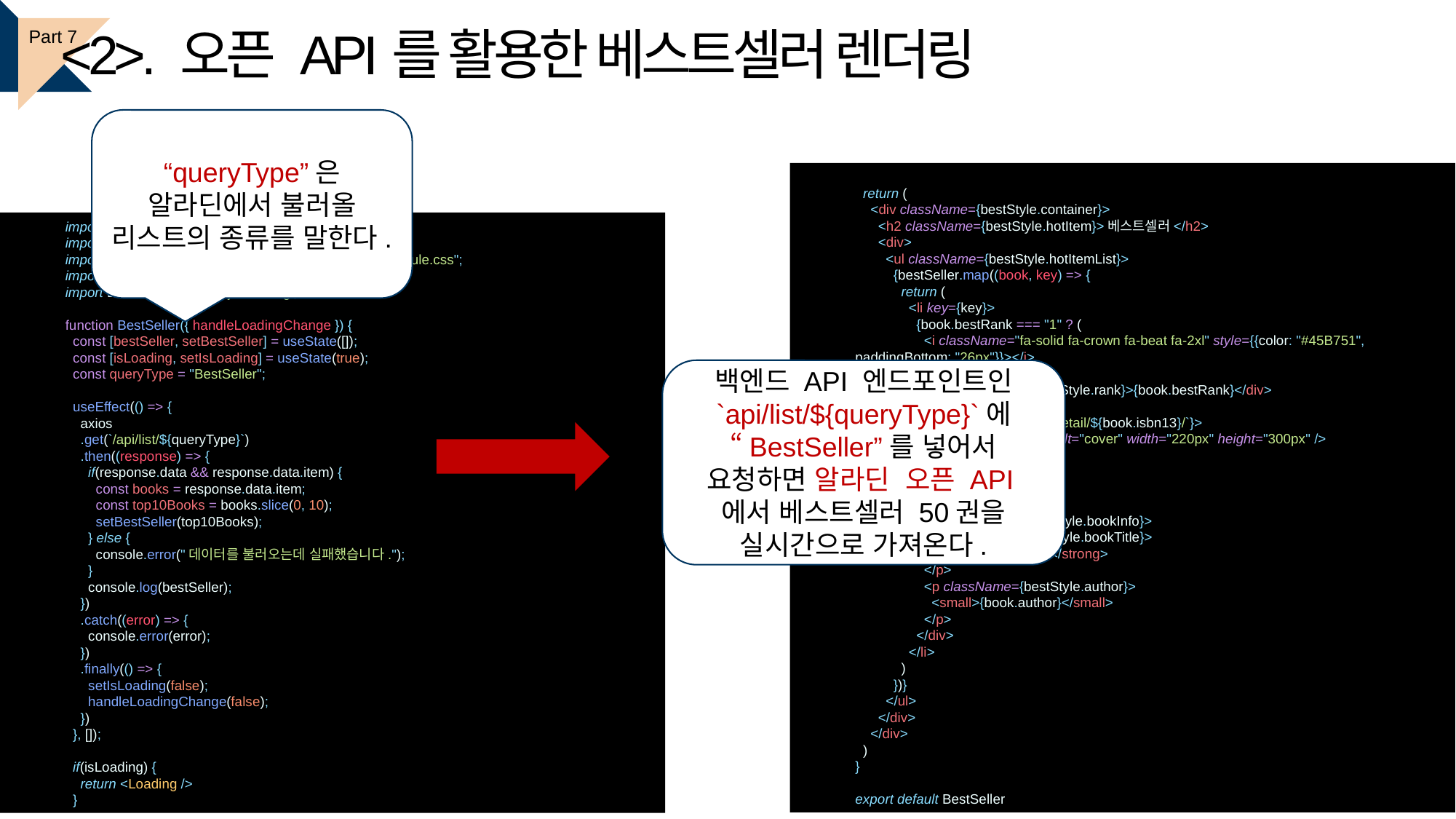

<2>. 오픈 API를 활용한 베스트셀러 렌더링

Part 7
“queryType”은 알라딘에서 불러올 리스트의 종류를 말한다.
  return (
    <div className={bestStyle.container}>
      <h2 className={bestStyle.hotItem}>베스트셀러</h2>
      <div>
        <ul className={bestStyle.hotItemList}>
          {bestSeller.map((book, key) => {
            return (
              <li key={key}>
                {book.bestRank === "1" ? (
                  <i className="fa-solid fa-crown fa-beat fa-2xl" style={{color: "#45B751", paddingBottom: "26px"}}></i>
                ) : (
                  <div className={bestStyle.rank}>{book.bestRank}</div>
                )}
                <Link to={`/home/bookdetail/${book.isbn13}/`}>
                <img src={book.cover} alt="cover" width="220px" height="300px" />
                </Link>
                <br />
                <br />

                <div className={bestStyle.bookInfo}>
                  <p className={bestStyle.bookTitle}>
                    <strong>{book.title}</strong>
                  </p>
                  <p className={bestStyle.author}>
                    <small>{book.author}</small>
                  </p>
                </div>
              </li>
            )
          })}
        </ul>
      </div>
    </div>
  )
}
export default BestSeller
import axios from 'axios';
import React, { useEffect, useState } from 'react'
import bestStyle from "../../../css/MainPage/BookList.module.css";
import { Link } from 'react-router-dom';
import Loading from '../../../js/Loading';
function BestSeller({ handleLoadingChange }) {
  const [bestSeller, setBestSeller] = useState([]);
  const [isLoading, setIsLoading] = useState(true);
  const queryType = "BestSeller";
  useEffect(() => {
    axios
    .get(`/api/list/${queryType}`)
    .then((response) => {
      if(response.data && response.data.item) {
        const books = response.data.item;
        const top10Books = books.slice(0, 10);
        setBestSeller(top10Books);
      } else {
        console.error("데이터를 불러오는데 실패했습니다.");
      }
      console.log(bestSeller);
    })
    .catch((error) => {
      console.error(error);
    })
    .finally(() => {
      setIsLoading(false);
      handleLoadingChange(false);
    })
  }, []);
  if(isLoading) {
    return <Loading />
  }
백엔드 API 엔드포인트인 `api/list/${queryType}`에 “BestSeller”를 넣어서 요청하면 알라딘  오픈 API에서 베스트셀러 50권을 실시간으로 가져온다.